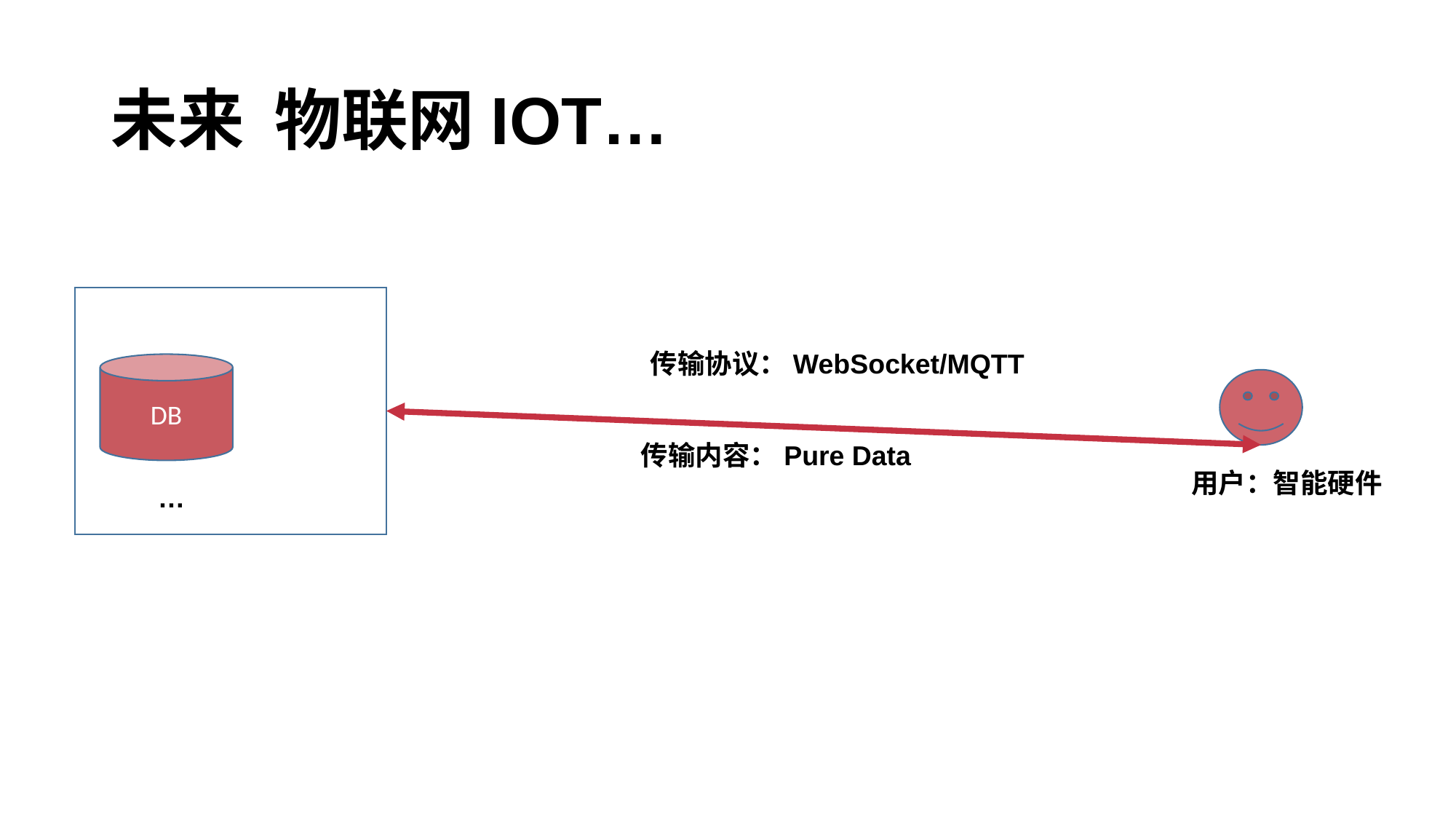

# 未来  物联网IOT…

传输协议：WebSocket/MQTT
DB

传输内容：Pure Data
用户：智能硬件
 …